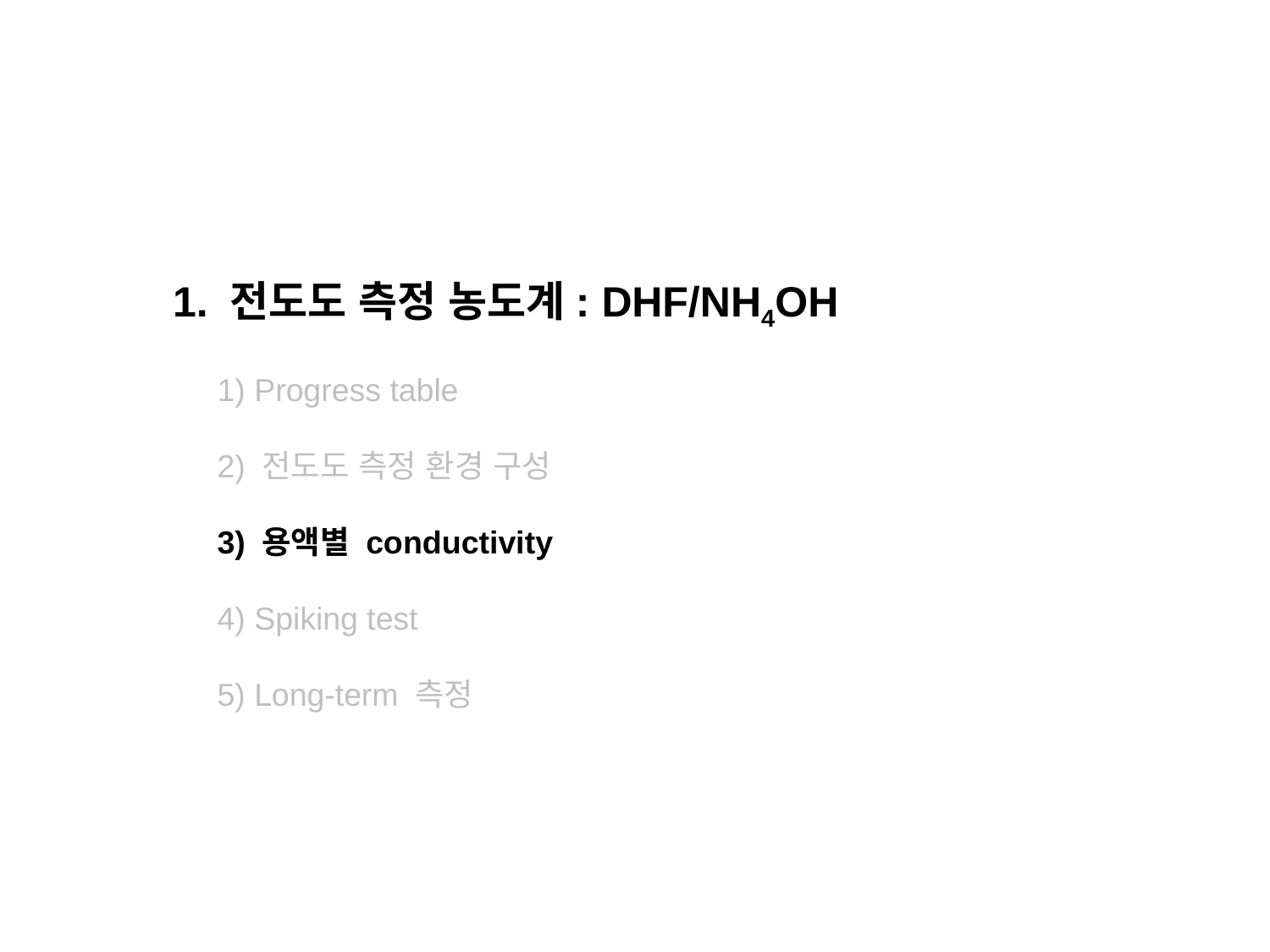

1. 전도도 측정 농도계: DHF/NH4OH
     1) Progress table
     2) 전도도 측정 환경 구성
     3) 용액별 conductivity
     4) Spiking test
     5) Long-term 측정